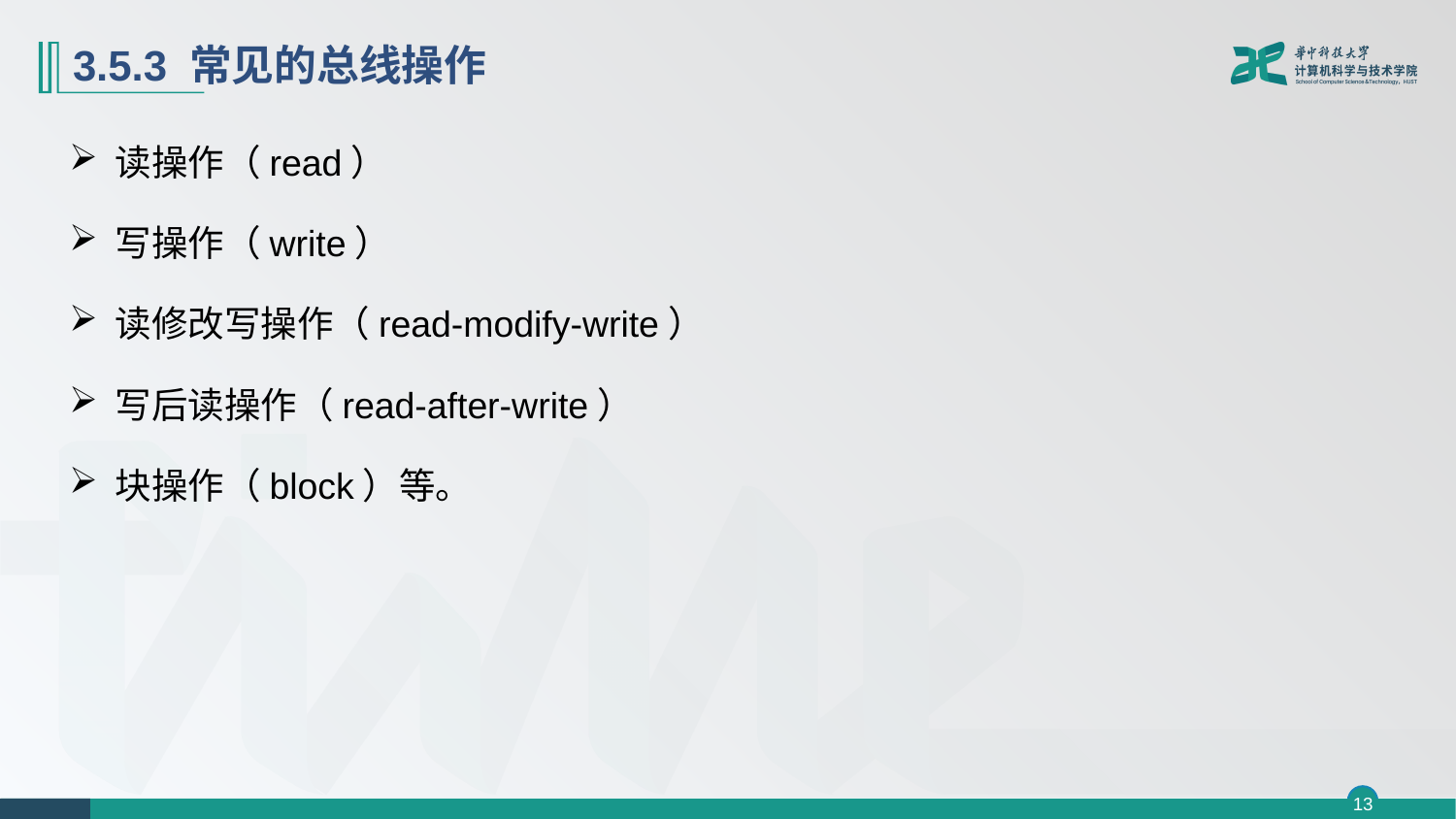

# 3.5.3 常见的总线操作
 读操作（read）
 写操作（write）
 读修改写操作（read-modify-write）
 写后读操作（read-after-write）
 块操作（block）等。